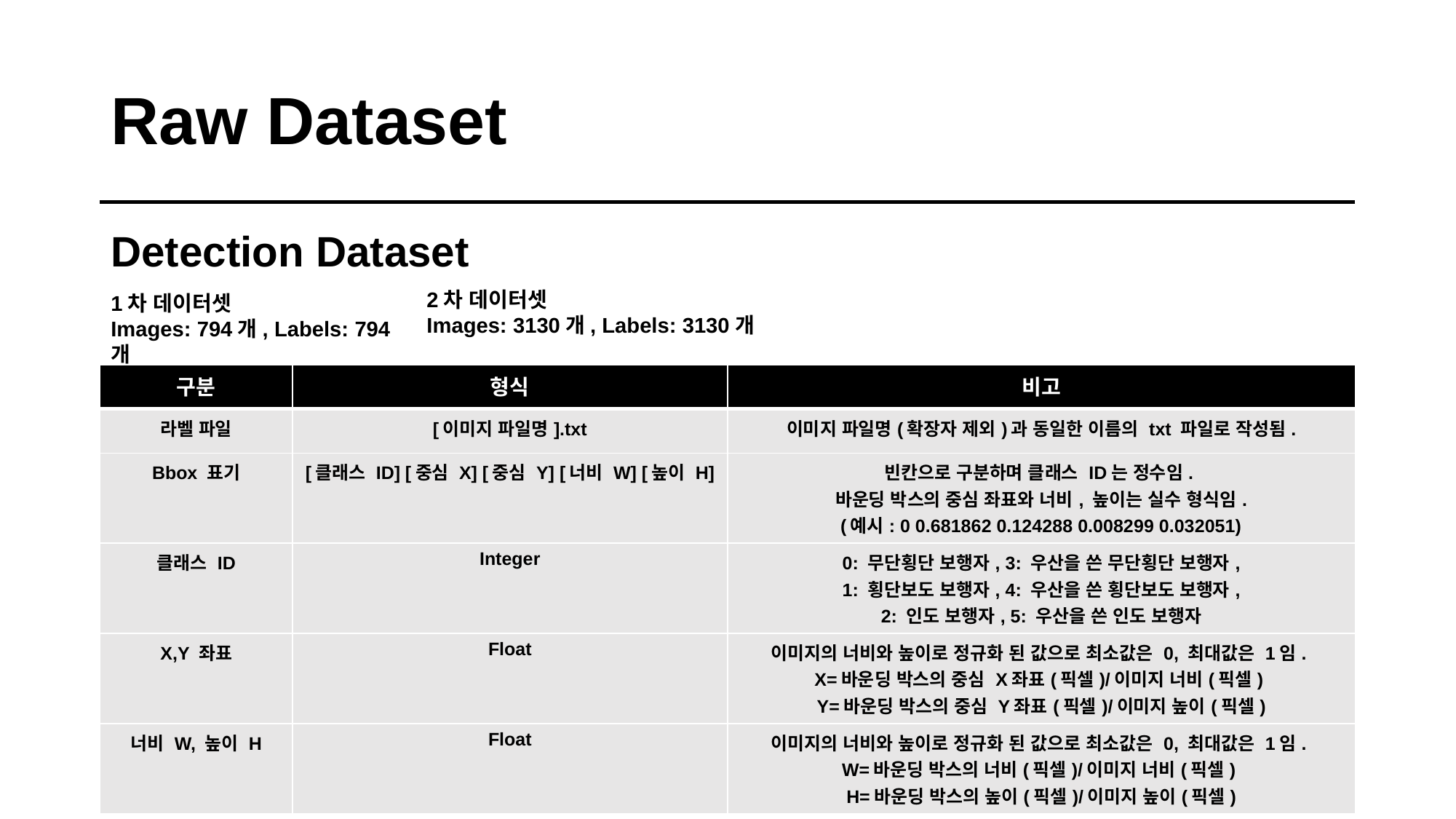

# Raw Dataset
Detection Dataset
2차 데이터셋
Images: 3130개, Labels: 3130개
1차 데이터셋
Images: 794개, Labels: 794개
| 구분 | 형식 | 비고 |
| --- | --- | --- |
| 라벨 파일 | [이미지 파일명].txt | 이미지 파일명(확장자 제외)과 동일한 이름의 txt 파일로 작성됨. |
| Bbox 표기 | [클래스 ID] [중심 X] [중심 Y] [너비 W] [높이 H] | 빈칸으로 구분하며 클래스 ID는 정수임. 바운딩 박스의 중심 좌표와 너비, 높이는 실수 형식임. (예시: 0 0.681862 0.124288 0.008299 0.032051) |
| 클래스 ID | Integer | 0: 무단횡단 보행자, 3: 우산을 쓴 무단횡단 보행자, 1: 횡단보도 보행자, 4: 우산을 쓴 횡단보도 보행자, 2: 인도 보행자, 5: 우산을 쓴 인도 보행자 |
| X,Y 좌표 | Float | 이미지의 너비와 높이로 정규화 된 값으로 최소값은 0, 최대값은 1임. X=바운딩 박스의 중심 X좌표(픽셀)/이미지 너비(픽셀) Y=바운딩 박스의 중심 Y좌표(픽셀)/이미지 높이(픽셀) |
| 너비 W, 높이 H | Float | 이미지의 너비와 높이로 정규화 된 값으로 최소값은 0, 최대값은 1임. W=바운딩 박스의 너비(픽셀)/이미지 너비(픽셀) H=바운딩 박스의 높이(픽셀)/이미지 높이(픽셀) |